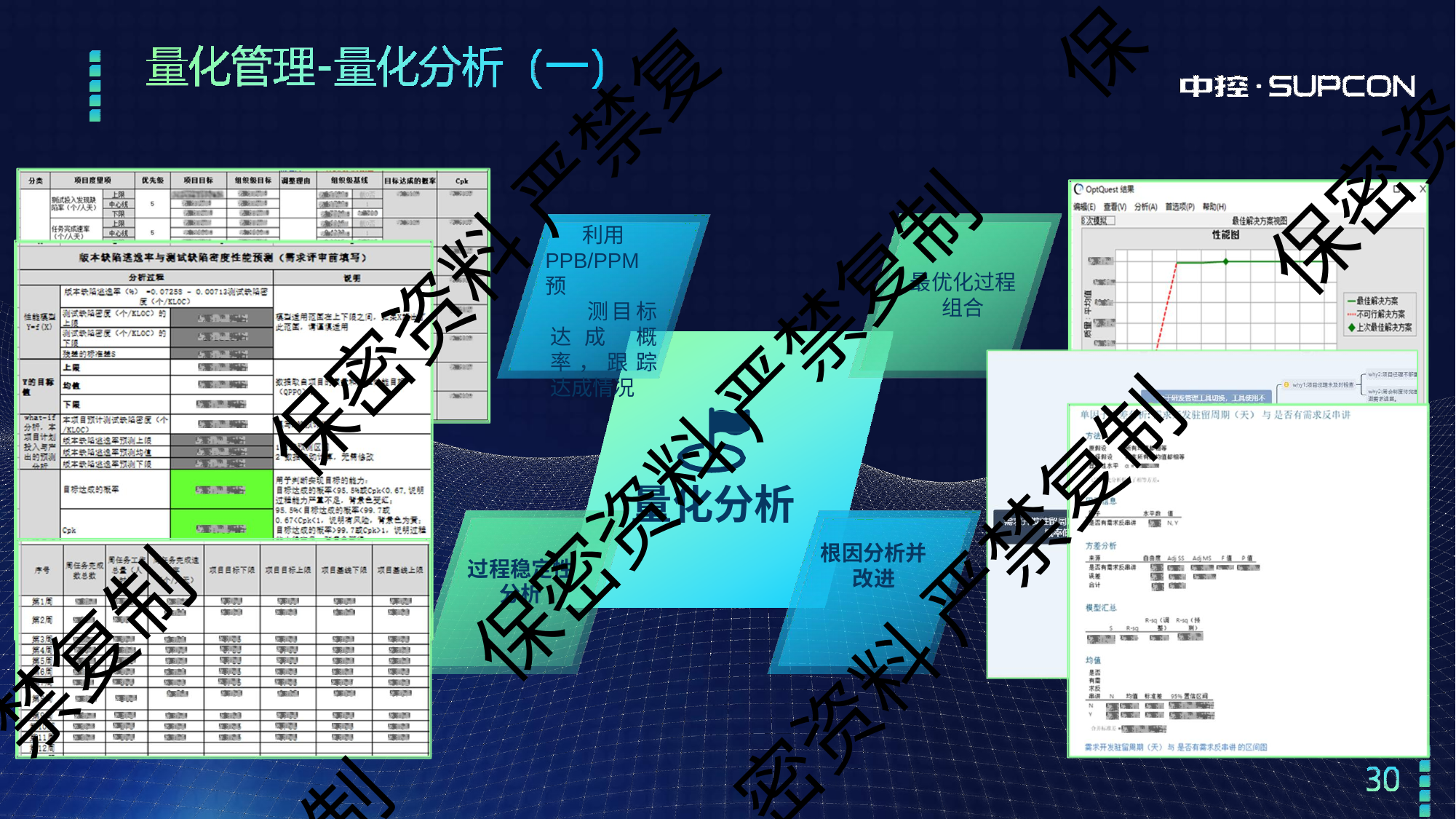

保

保密资

保密资料 严禁复

利用 PPB/PPM预
测目标达成 概率，跟踪 达成情况

最优化过程 组合

保密资料 严禁复制

量化分析

根因分析并 改进

过程稳定性 分析
密资料 严禁复制
禁复制

制